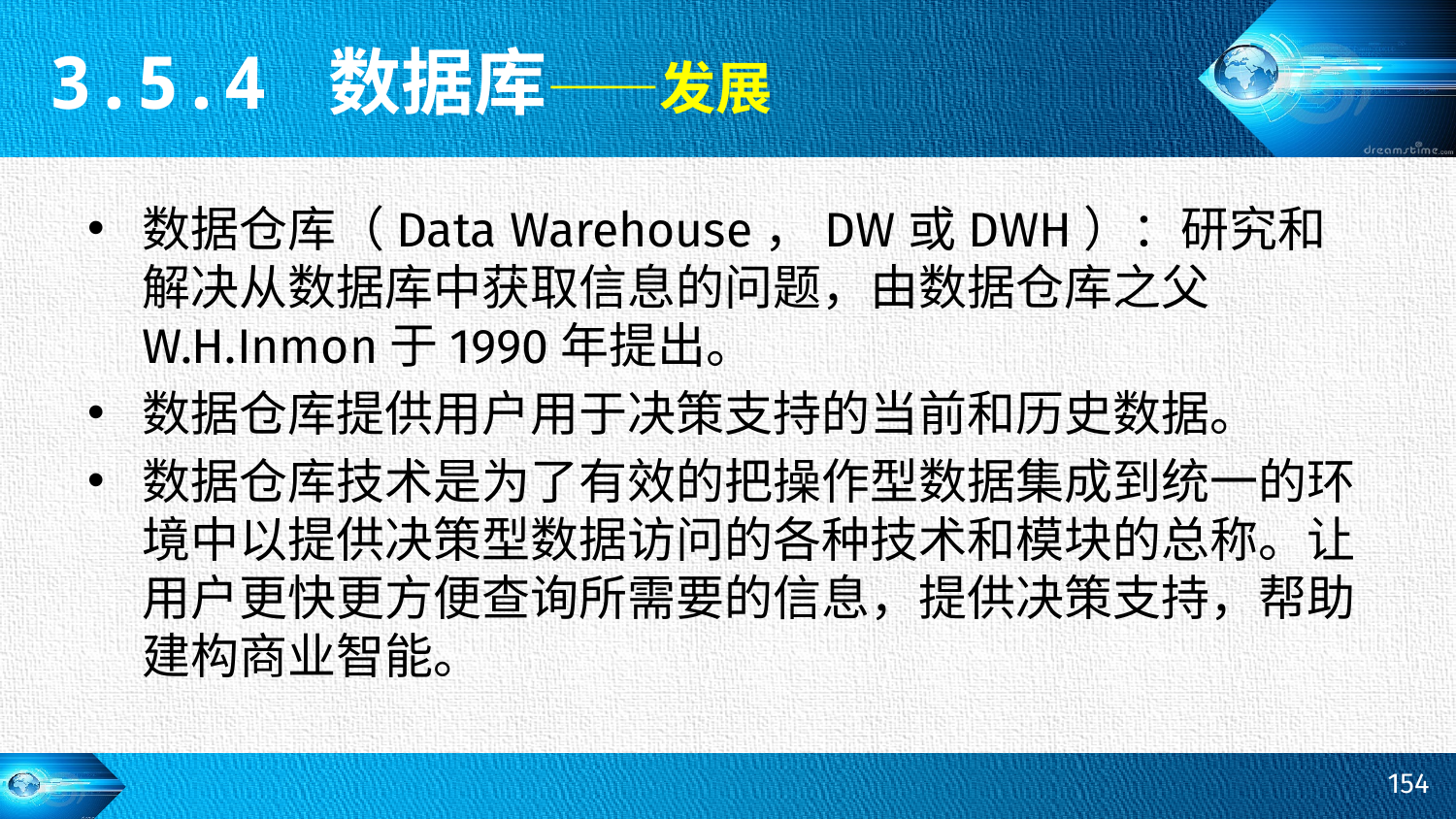

3.5.4 数据库——发展
数据仓库（Data Warehouse，DW或DWH）：研究和解决从数据库中获取信息的问题，由数据仓库之父W.H.Inmon于1990年提出。
数据仓库提供用户用于决策支持的当前和历史数据。
数据仓库技术是为了有效的把操作型数据集成到统一的环境中以提供决策型数据访问的各种技术和模块的总称。让用户更快更方便查询所需要的信息，提供决策支持，帮助建构商业智能。

154